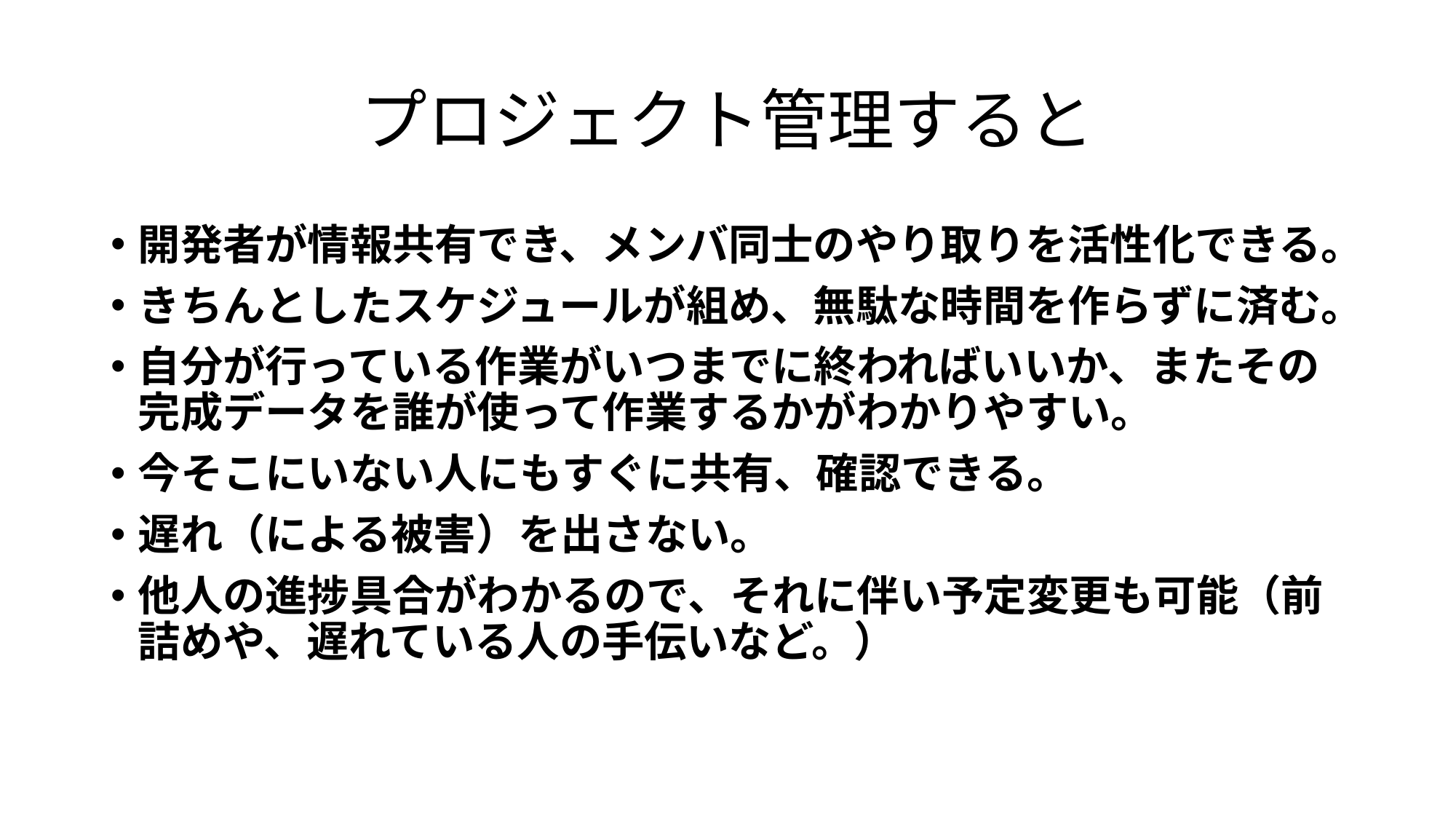

# プロジェクト管理すると
開発者が情報共有でき、メンバ同士のやり取りを活性化できる。
きちんとしたスケジュールが組め、無駄な時間を作らずに済む。
自分が行っている作業がいつまでに終わればいいか、またその完成データを誰が使って作業するかがわかりやすい。
今そこにいない人にもすぐに共有、確認できる。
遅れ（による被害）を出さない。
他人の進捗具合がわかるので、それに伴い予定変更も可能（前詰めや、遅れている人の手伝いなど。）